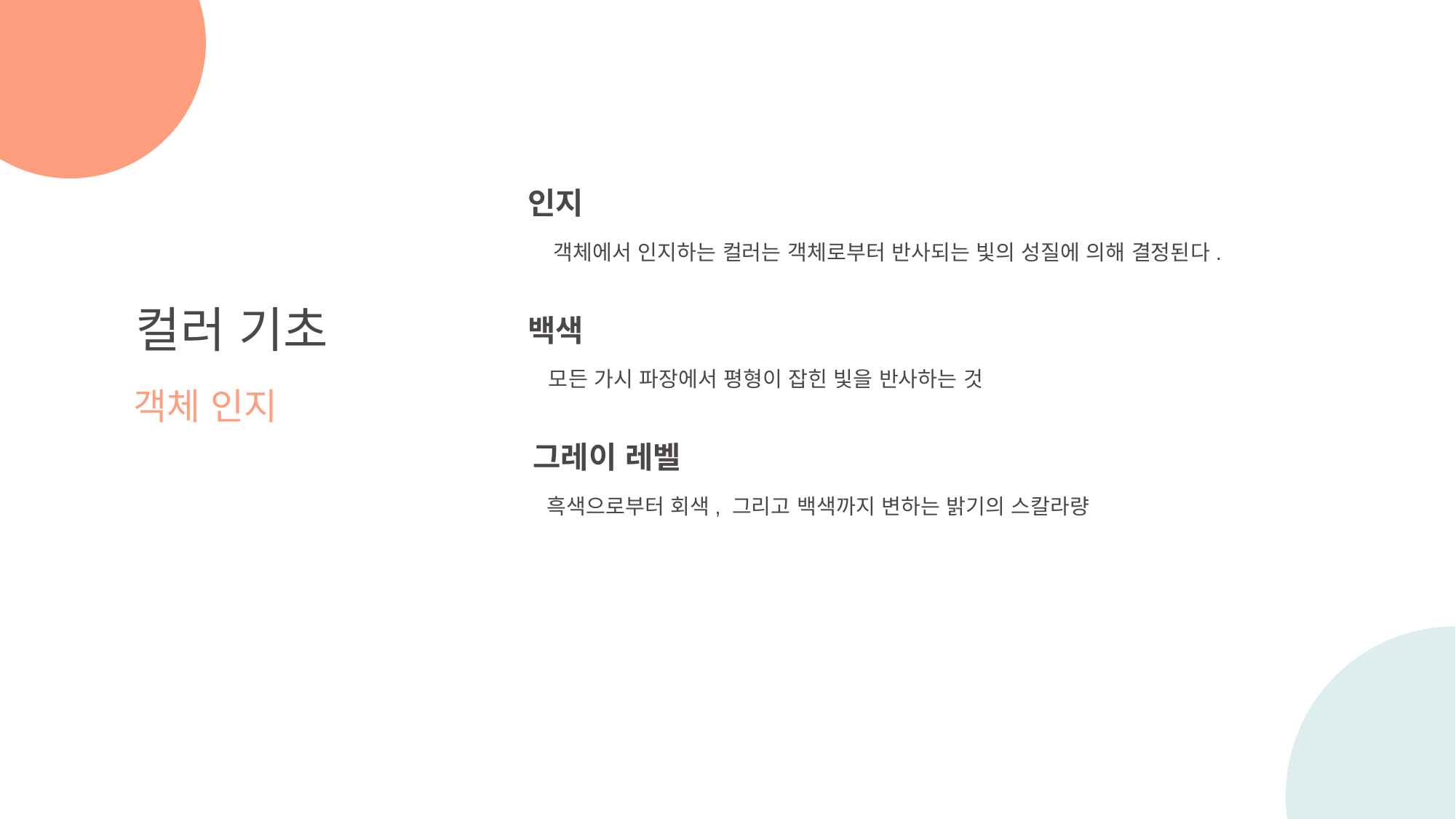

인지
객체에서 인지하는 컬러는 객체로부터 반사되는 빛의 성질에 의해 결정된다.
컬러 기초
객체 인지
백색
모든 가시 파장에서 평형이 잡힌 빛을 반사하는 것
그레이 레벨
흑색으로부터 회색, 그리고 백색까지 변하는 밝기의 스칼라량